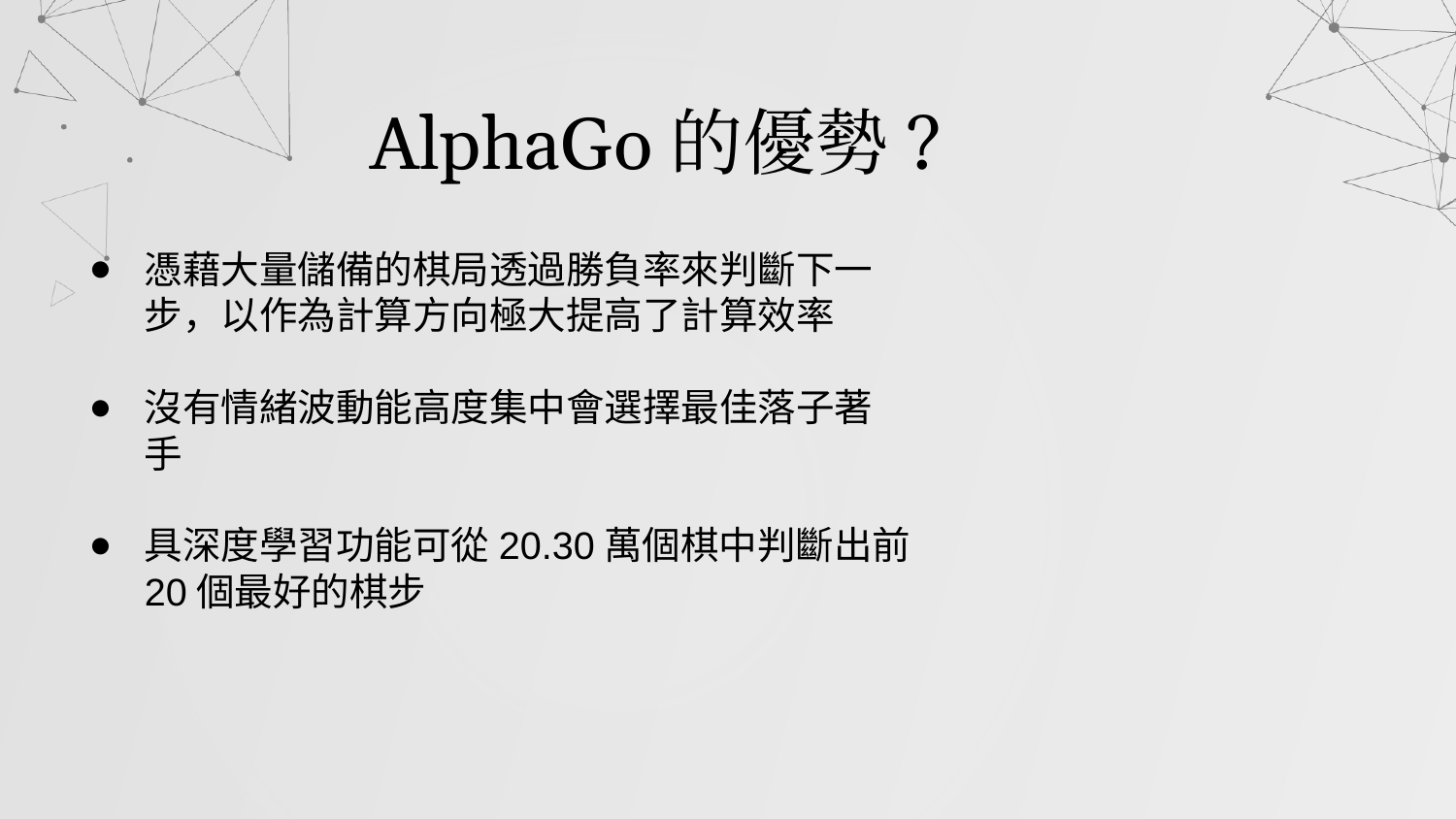

# AlphaGo的優勢?

憑藉大量儲備的棋局透過勝負率來判斷下一步，以作為計算方向極大提高了計算效率

沒有情緒波動能高度集中會選擇最佳落子著手

具深度學習功能可從20.30萬個棋中判斷出前20個最好的棋步